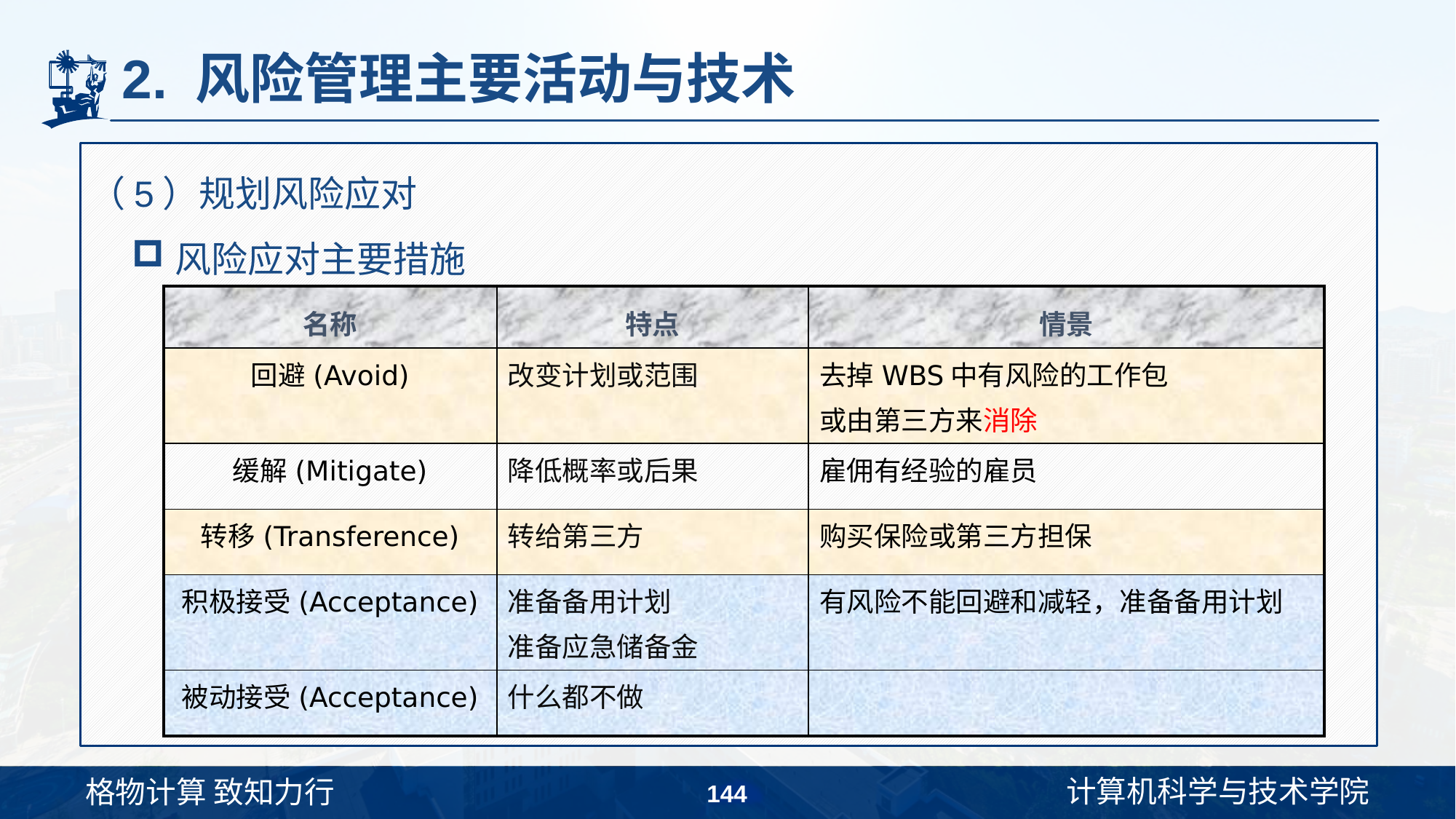

# 2. 风险管理主要活动与技术
（5）规划风险应对
风险应对主要措施
| 名称 | 特点 | 情景 |
| --- | --- | --- |
| 回避(Avoid) | 改变计划或范围 | 去掉WBS中有风险的工作包 或由第三方来消除 |
| 缓解(Mitigate) | 降低概率或后果 | 雇佣有经验的雇员 |
| 转移(Transference) | 转给第三方 | 购买保险或第三方担保 |
| 积极接受(Acceptance) | 准备备用计划 准备应急储备金 | 有风险不能回避和减轻，准备备用计划 |
| 被动接受(Acceptance) | 什么都不做 |  |
144